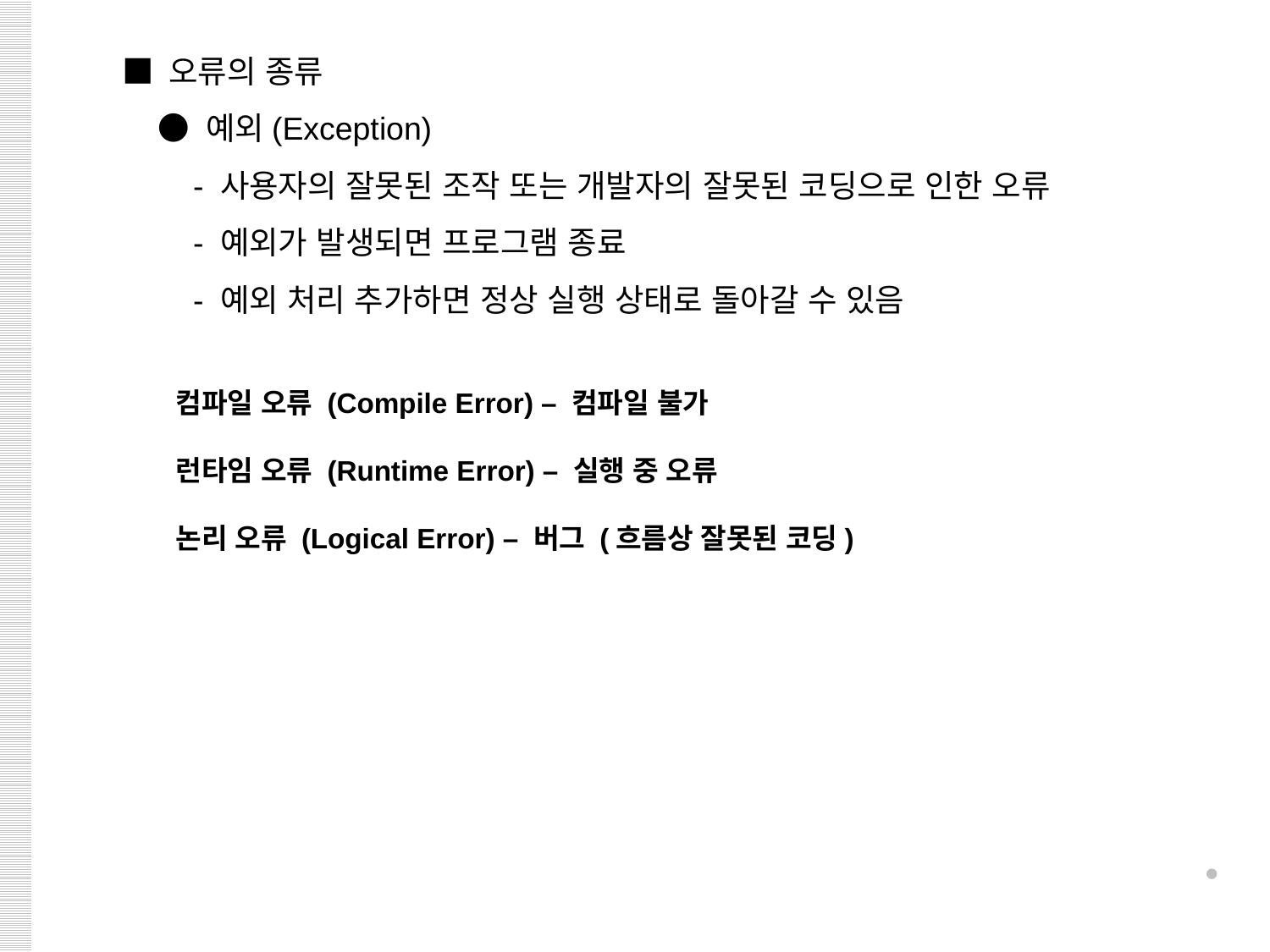

■ 오류의 종류
    ● 예외(Exception)
        - 사용자의 잘못된 조작 또는 개발자의 잘못된 코딩으로 인한 오류
        - 예외가 발생되면 프로그램 종료
        - 예외 처리 추가하면 정상 실행 상태로 돌아갈 수 있음
      컴파일 오류 (Compile Error) – 컴파일 불가
      런타임 오류 (Runtime Error) – 실행 중 오류
      논리 오류 (Logical Error) – 버그 (흐름상 잘못된 코딩)